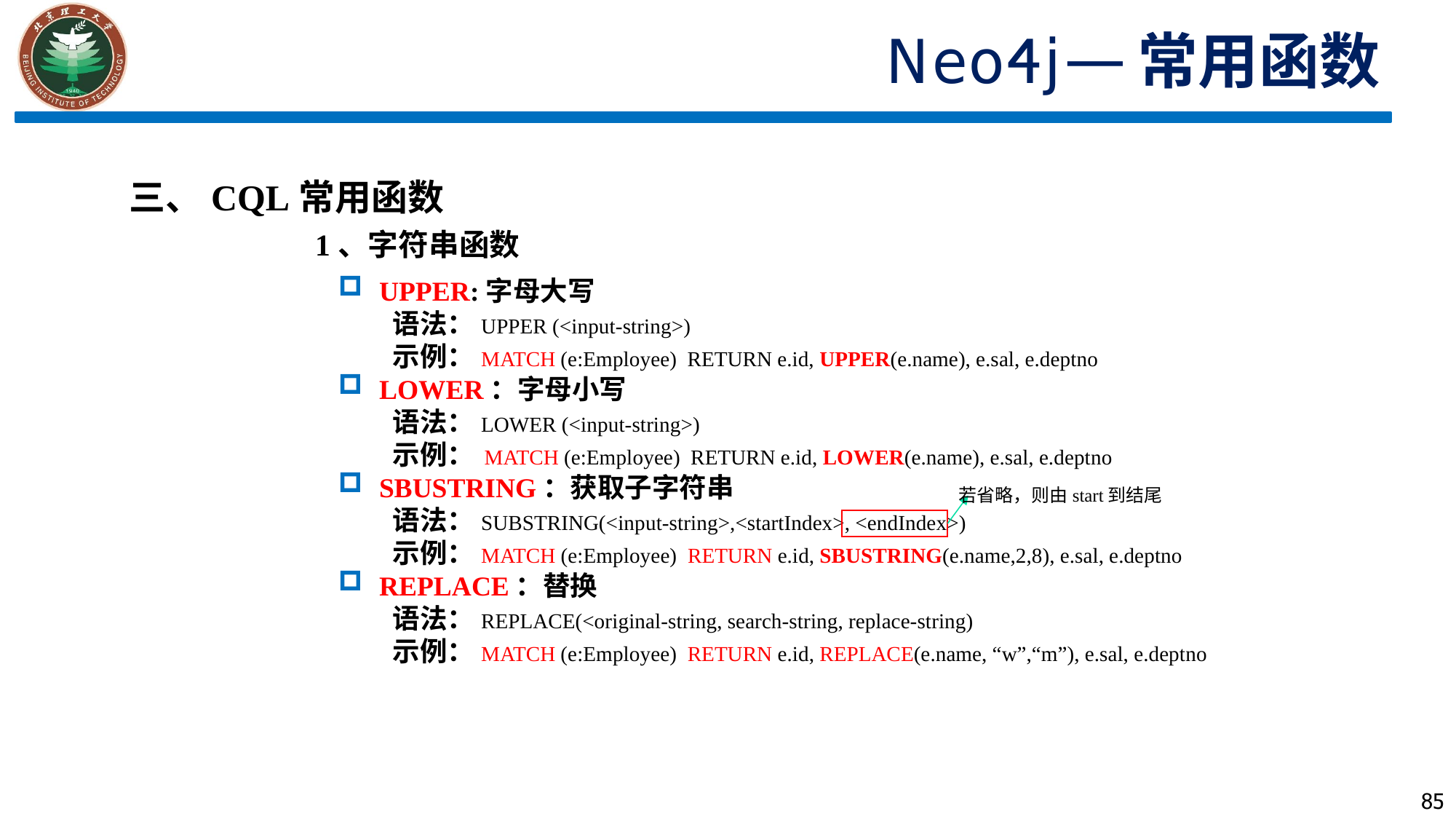

Neo4j—常用函数
三、CQL常用函数
1、字符串函数
UPPER:字母大写
语法：UPPER (<input-string>)
示例：MATCH (e:Employee)  RETURN e.id, UPPER(e.name), e.sal, e.deptno
LOWER：字母小写
语法：LOWER (<input-string>)
示例： MATCH (e:Employee)  RETURN e.id, LOWER(e.name), e.sal, e.deptno
SBUSTRING：获取子字符串
语法：SUBSTRING(<input-string>,<startIndex>, <endIndex>)
示例：MATCH (e:Employee)  RETURN e.id, SBUSTRING(e.name,2,8), e.sal, e.deptno
REPLACE：替换
语法：REPLACE(<original-string, search-string, replace-string)
示例：MATCH (e:Employee)  RETURN e.id, REPLACE(e.name, “w”,“m”), e.sal, e.deptno
若省略，则由start到结尾

85